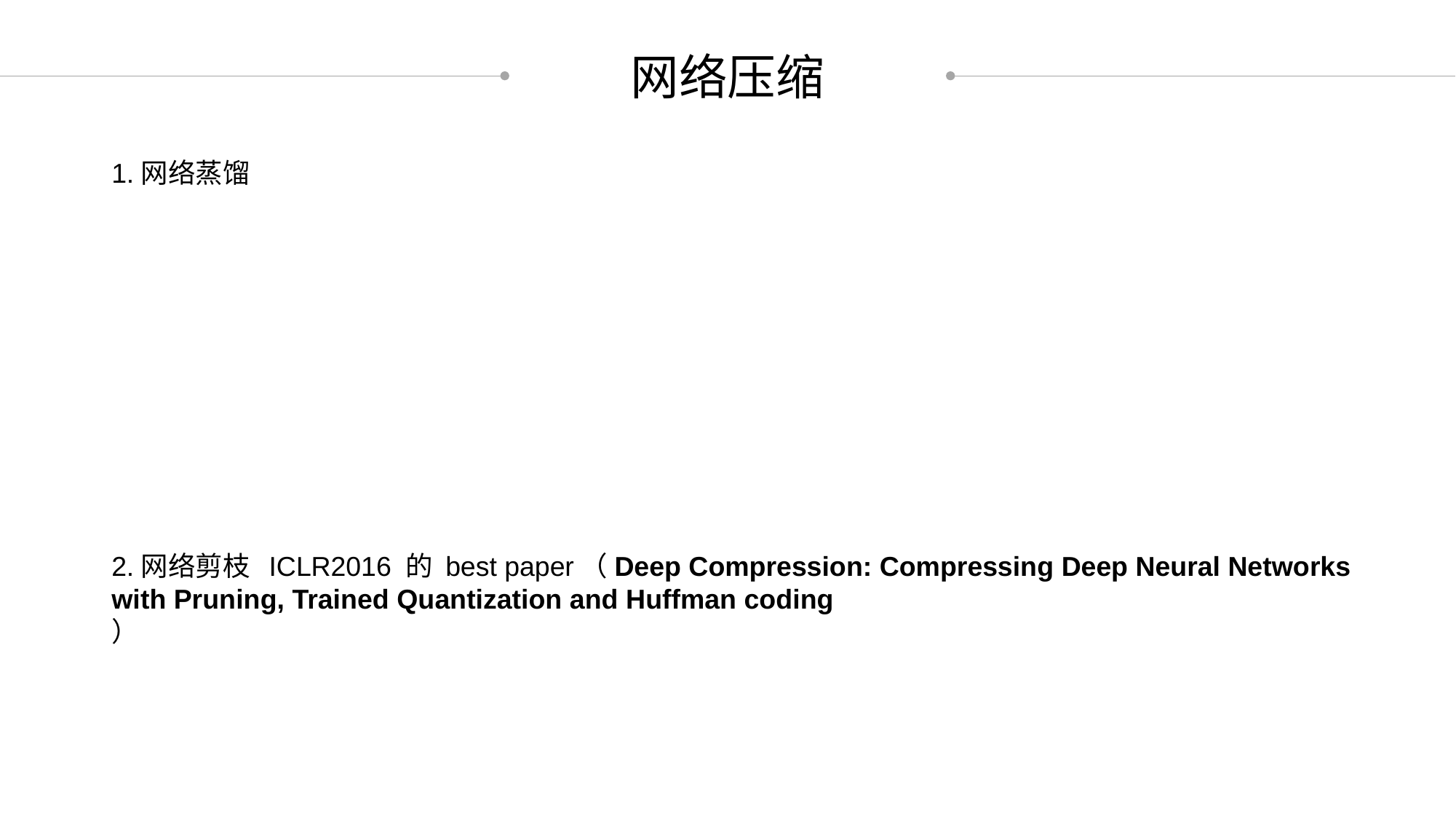

网络压缩
1.网络蒸馏

2.网络剪枝  ICLR2016 的 best paper（Deep Compression: Compressing Deep Neural Networks with Pruning, Trained Quantization and Huffman coding
）